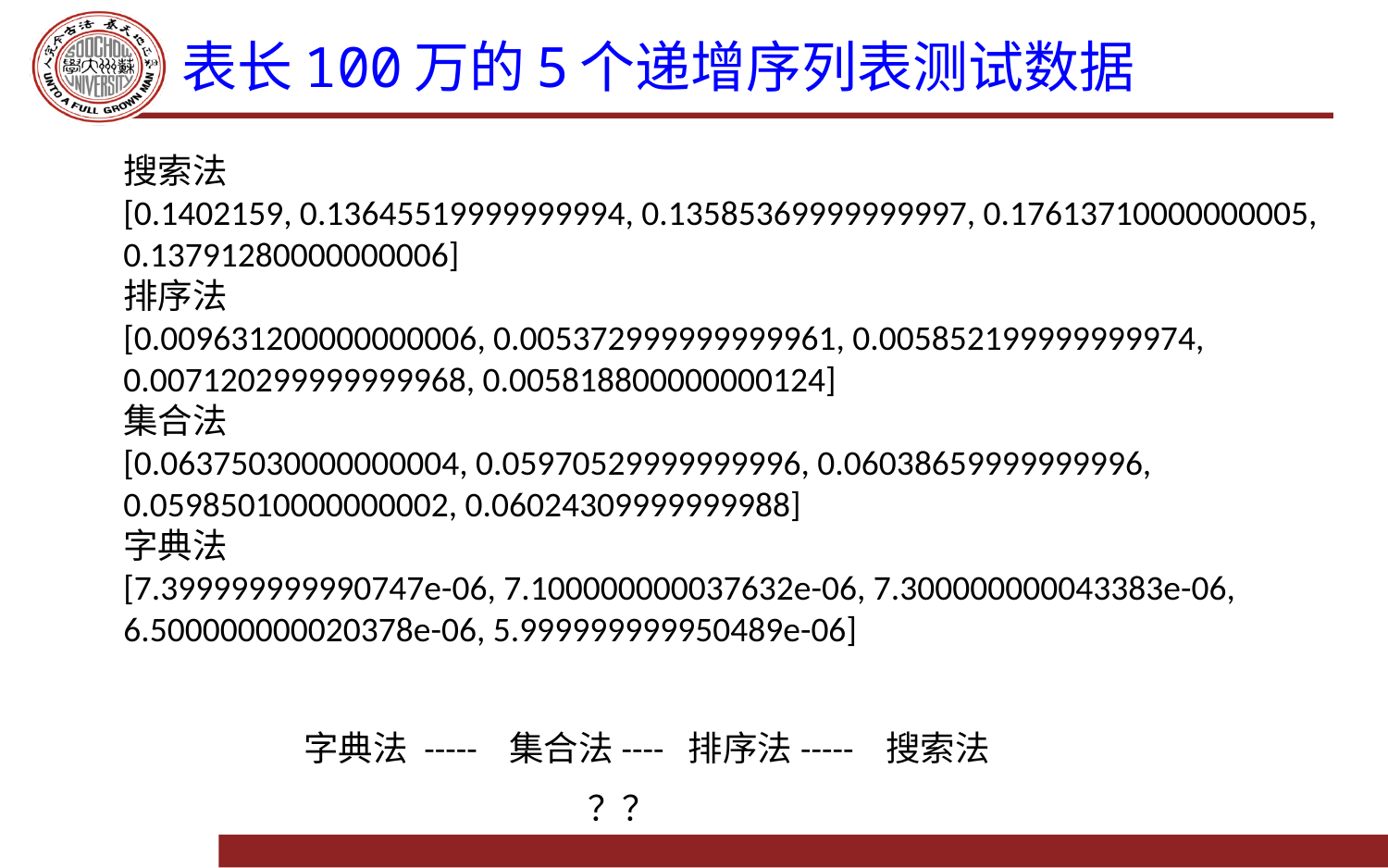

# 表长100万的5个递增序列表测试数据
搜索法
[0.1402159, 0.13645519999999994, 0.13585369999999997, 0.17613710000000005, 0.13791280000000006]
排序法
[0.009631200000000006, 0.005372999999999961, 0.005852199999999974, 0.007120299999999968, 0.005818800000000124]
集合法
[0.06375030000000004, 0.05970529999999996, 0.06038659999999996, 0.05985010000000002, 0.06024309999999988]
字典法
[7.399999999990747e-06, 7.100000000037632e-06, 7.300000000043383e-06, 6.500000000020378e-06, 5.999999999950489e-06]
字典法 -----   集合法----  排序法-----   搜索法
？？